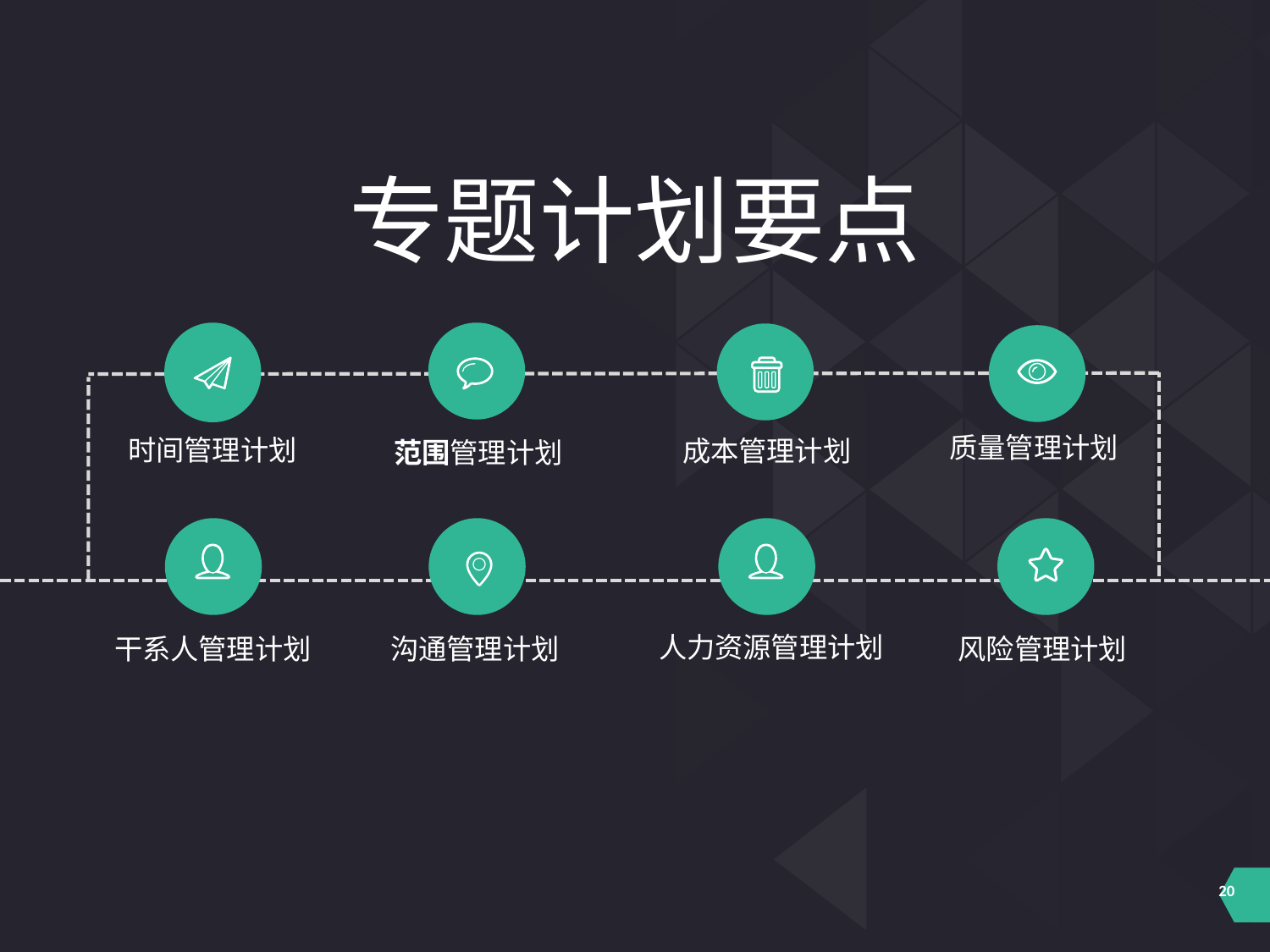

专题计划要点

时间管理计划

范围管理计划

成本管理计划

质量管理计划

干系人管理计划

沟通管理计划

人力资源管理计划

风险管理计划